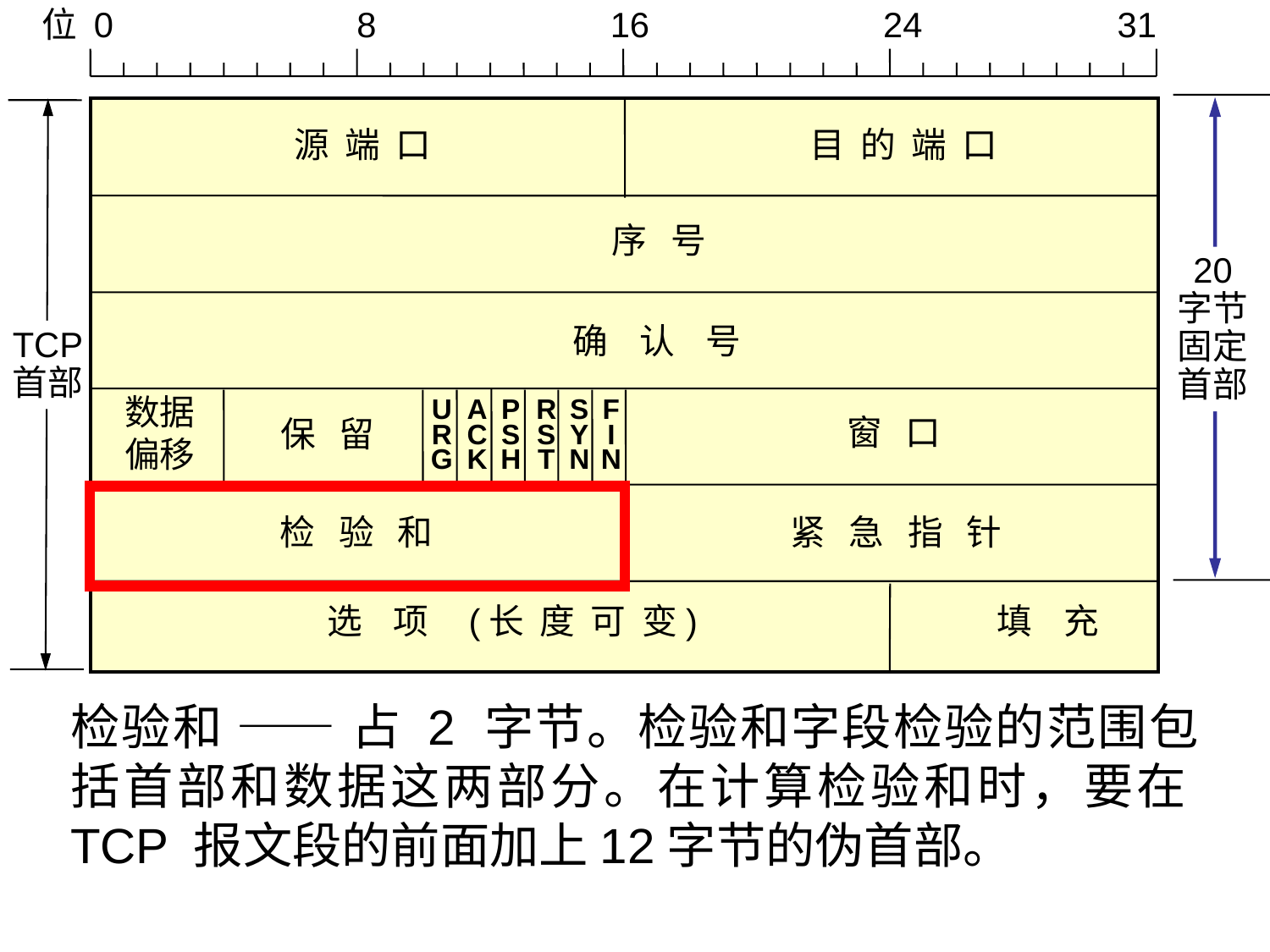

位 0                         8                        16                        24                    31

源  端  口
目  的  端  口

序   号
20
字节
固定
首部

确    认    号
TCP
首部
数据
偏移

U
R
G
A
C
K
P
S
H
R
S
T
S
Y
N
F
I
N
窗   口
保   留

检   验   和
紧   急   指   针

选    项    (长  度  可  变)
填    充

检验和 —— 占 2 字节。检验和字段检验的范围包括首部和数据这两部分。在计算检验和时，要在TCP 报文段的前面加上12字节的伪首部。